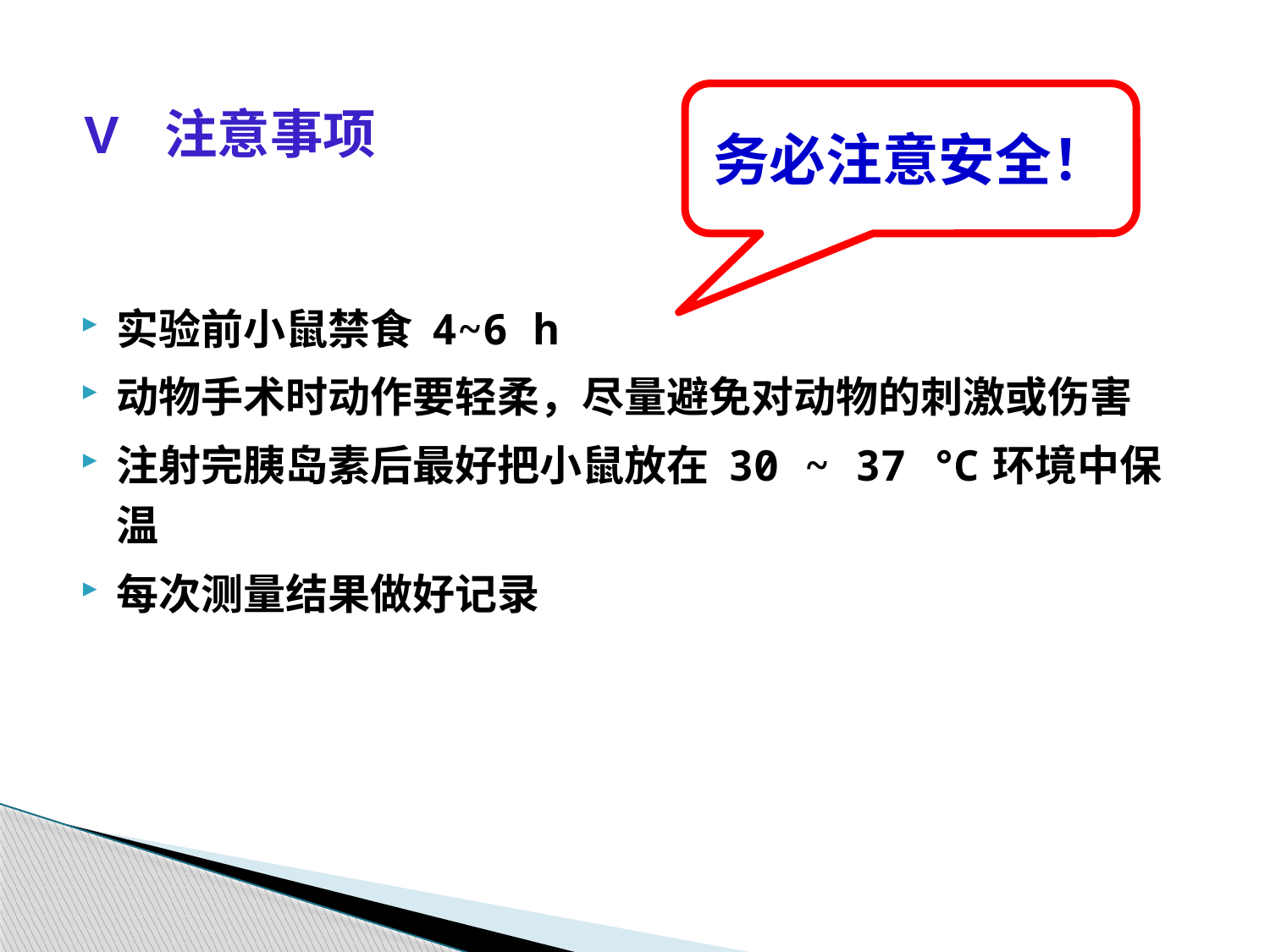

V 注意事项
务必注意安全！
实验前小鼠禁食 4~6 h
动物手术时动作要轻柔，尽量避免对动物的刺激或伤害
注射完胰岛素后最好把小鼠放在 30 ~ 37 ℃环境中保温
每次测量结果做好记录